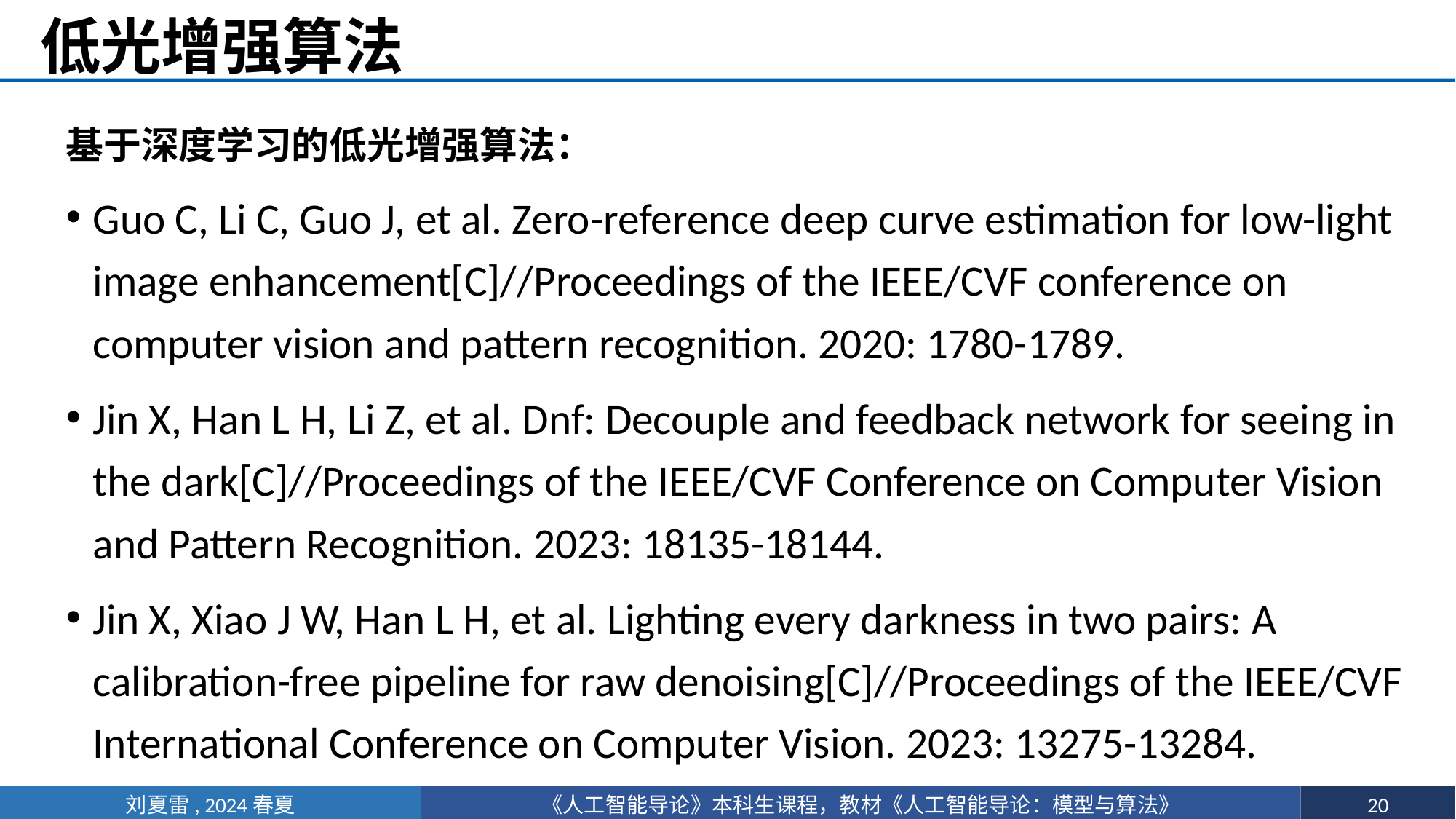

# 低光增强算法

基于深度学习的低光增强算法：
Guo C, Li C, Guo J, et al. Zero-reference deep curve estimation for low-light image enhancement[C]//Proceedings of the IEEE/CVF conference on computer vision and pattern recognition. 2020: 1780-1789.
Jin X, Han L H, Li Z, et al. Dnf: Decouple and feedback network for seeing in the dark[C]//Proceedings of the IEEE/CVF Conference on Computer Vision and Pattern Recognition. 2023: 18135-18144.
Jin X, Xiao J W, Han L H, et al. Lighting every darkness in two pairs: A calibration-free pipeline for raw denoising[C]//Proceedings of the IEEE/CVF International Conference on Computer Vision. 2023: 13275-13284.